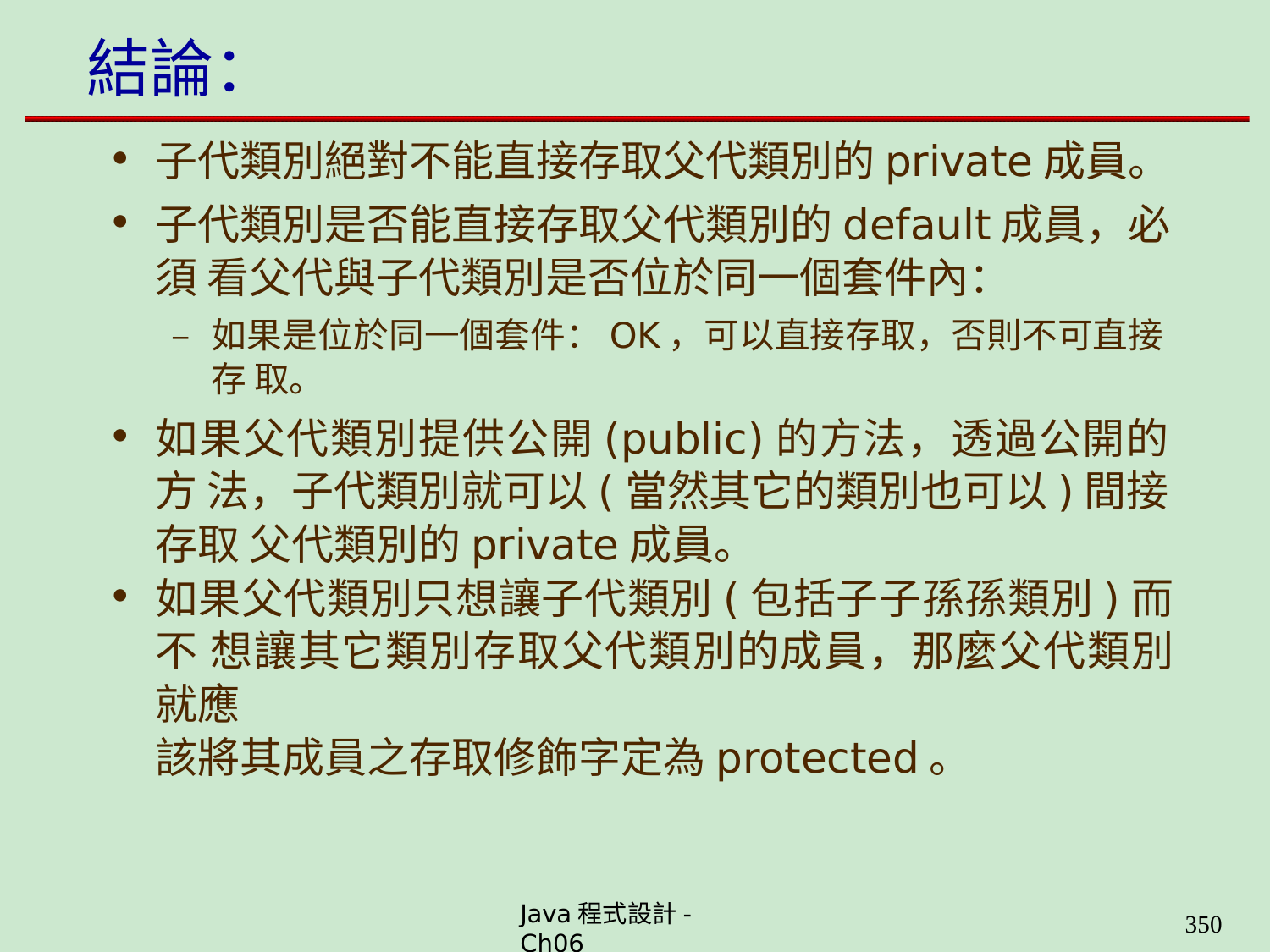

# 結論：
子代類別絕對不能直接存取父代類別的private成員。
子代類別是否能直接存取父代類別的default成員，必須 看父代與子代類別是否位於同一個套件內：
– 如果是位於同一個套件：OK，可以直接存取，否則不可直接存 取。
如果父代類別提供公開(public)的方法，透過公開的方 法，子代類別就可以(當然其它的類別也可以)間接存取 父代類別的private成員。
如果父代類別只想讓子代類別(包括子子孫孫類別)而不 想讓其它類別存取父代類別的成員，那麼父代類別就應
該將其成員之存取修飾字定為protected。
Java程式設計-Ch06
350